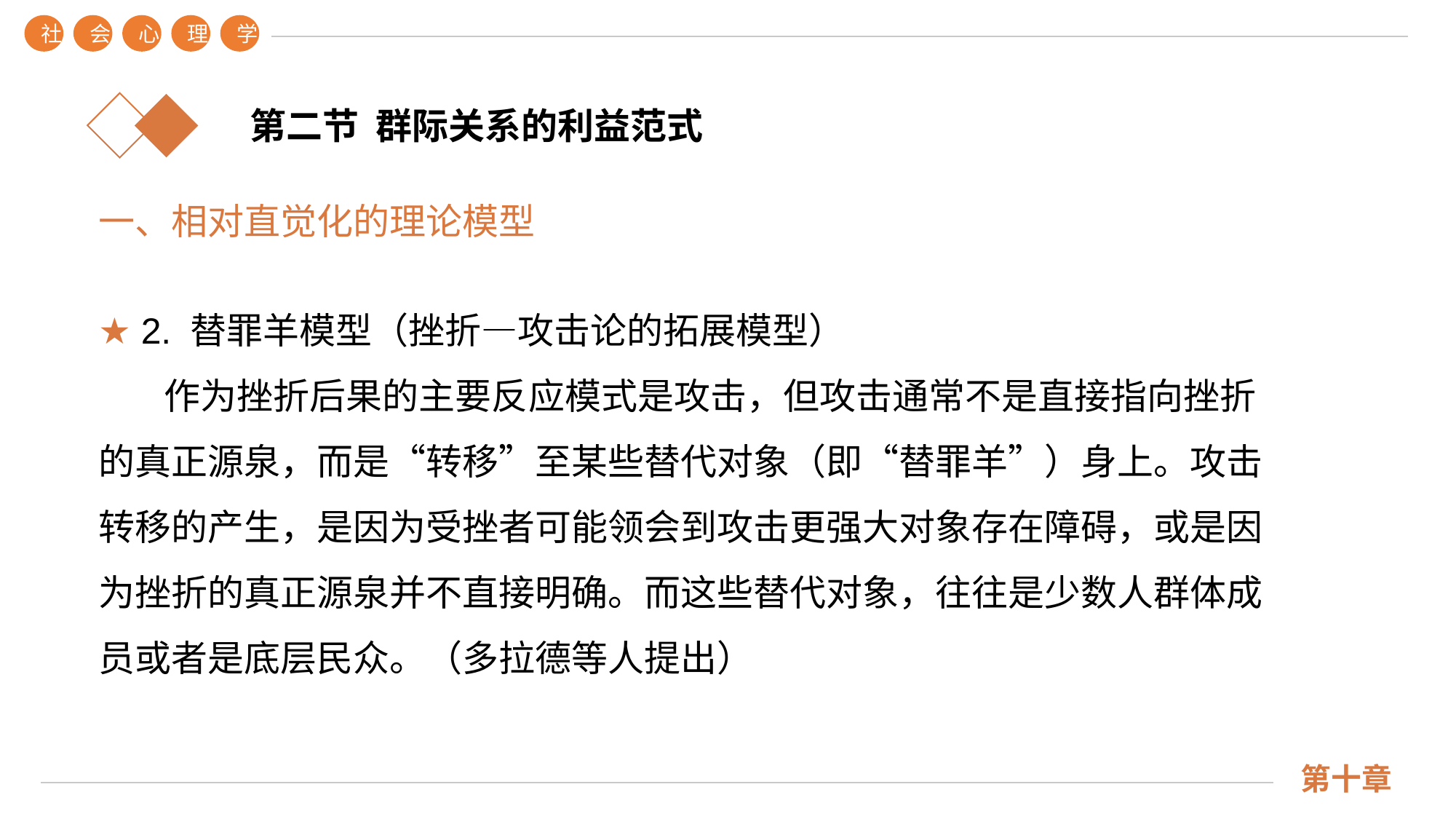

社
会
心
理
学

第二节  群际关系的利益范式
一、相对直觉化的理论模型

★ 2. 替罪羊模型（挫折—攻击论的拓展模型）
       作为挫折后果的主要反应模式是攻击，但攻击通常不是直接指向挫折的真正源泉，而是“转移”至某些替代对象（即“替罪羊”）身上。攻击转移的产生，是因为受挫者可能领会到攻击更强大对象存在障碍，或是因为挫折的真正源泉并不直接明确。而这些替代对象，往往是少数人群体成员或者是底层民众。（多拉德等人提出）
第十章